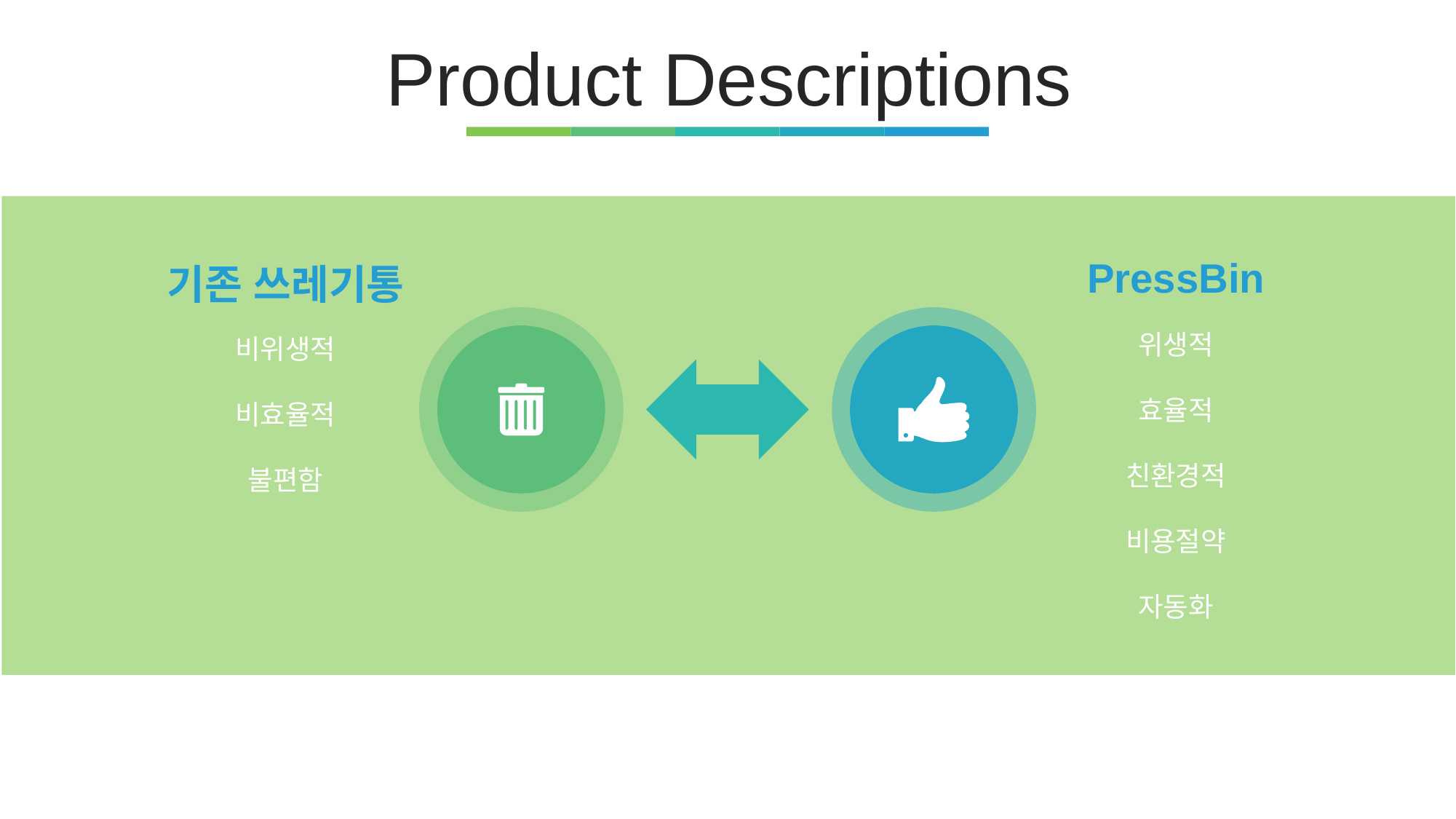

Product Descriptions

PressBin
기존 쓰레기통

위생적

효율적

친환경적

비용절약

자동화

비위생적

비효율적

불편함